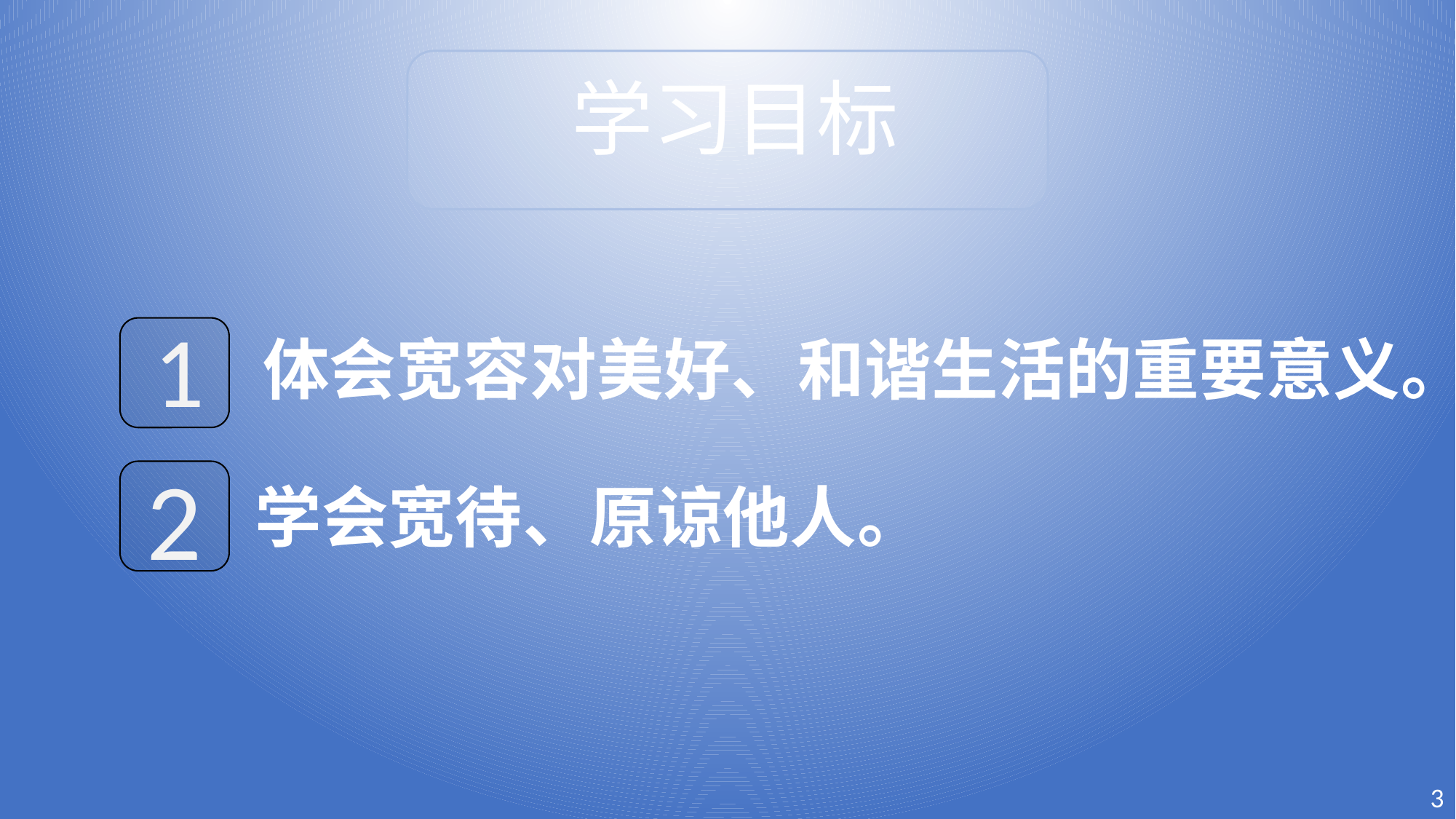

# 学习目标

 1

体会宽容对美好、和谐生活的重要意义。
2

学会宽待、原谅他人。
3